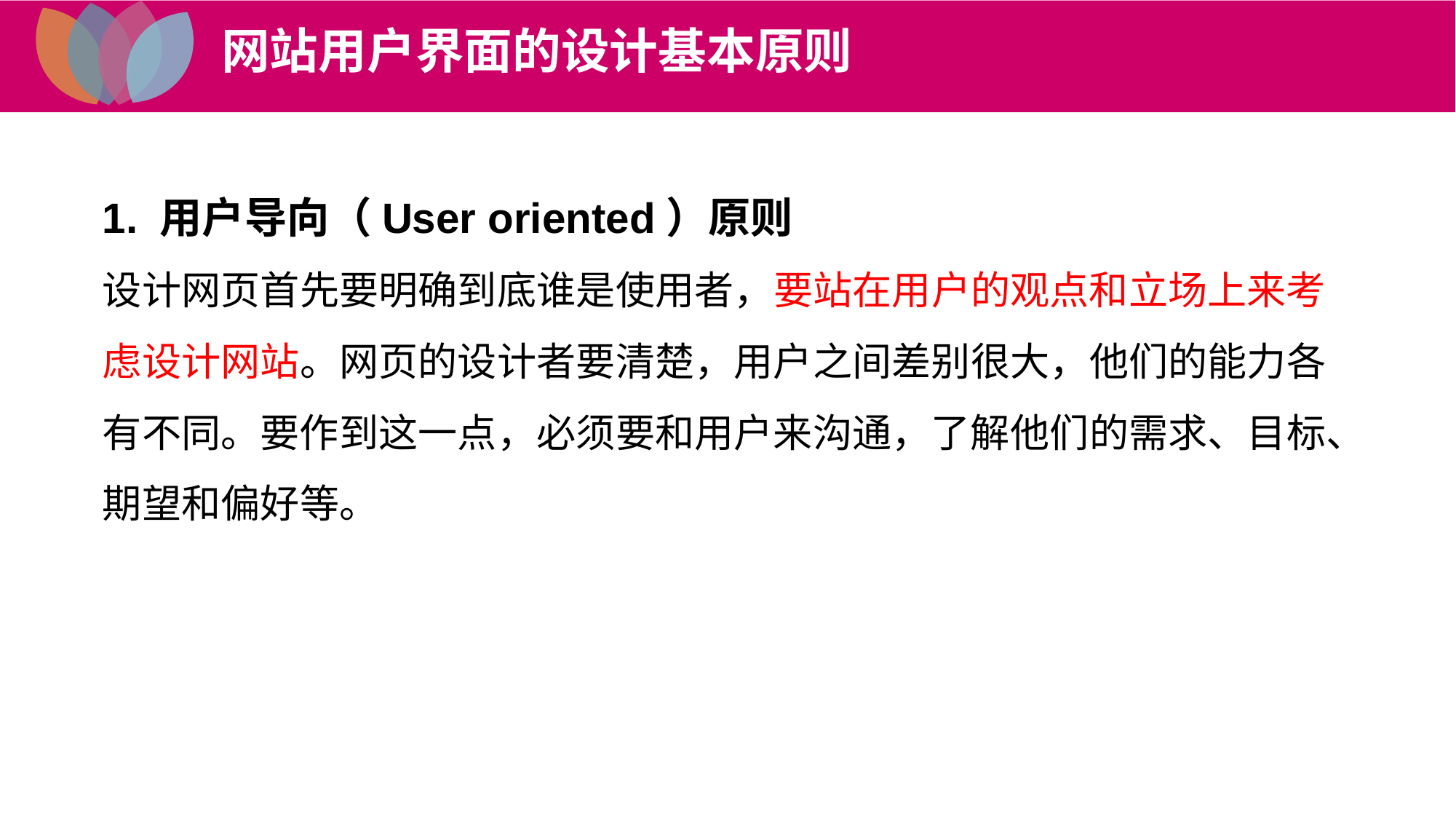

网站用户界面的设计基本原则
1. 用户导向（User oriented）原则
设计网页首先要明确到底谁是使用者，要站在用户的观点和立场上来考虑设计网站。网页的设计者要清楚，用户之间差别很大，他们的能力各有不同。要作到这一点，必须要和用户来沟通，了解他们的需求、目标、期望和偏好等。